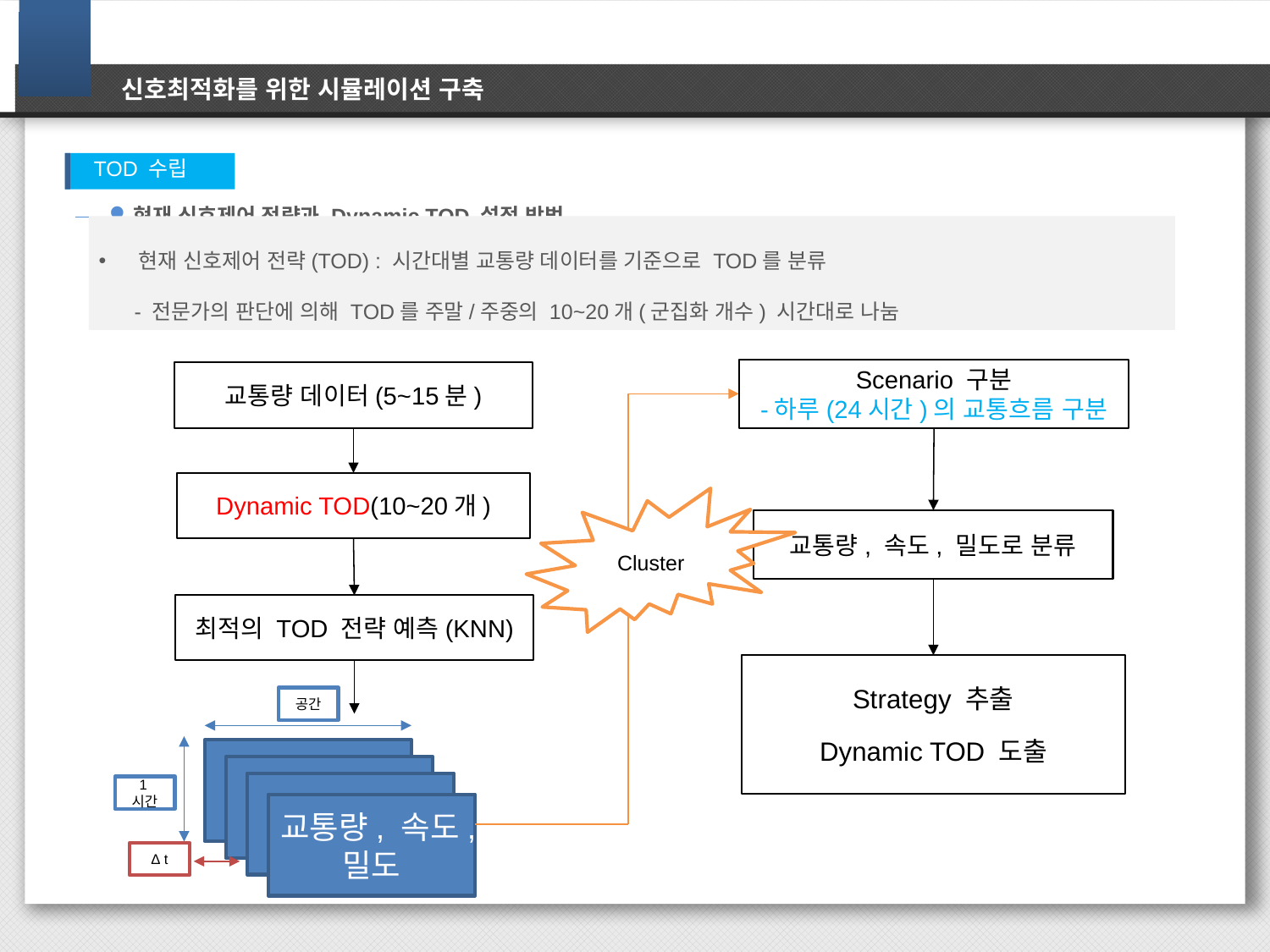

# 신호최적화를 위한 시뮬레이션 구축
TOD 수립

현재 신호제어 전략과 Dynamic TOD 설정 방법
현재 신호제어 전략(TOD) : 시간대별 교통량 데이터를 기준으로 TOD를 분류
      - 전문가의 판단에 의해 TOD를 주말/주중의 10~20개(군집화 개수) 시간대로 나눔
Scenario 구분
-하루(24시간)의 교통흐름 구분
교통량, 속도, 밀도로 분류
Strategy 추출

Dynamic TOD 도출
교통량 데이터(5~15분)
Dynamic TOD(10~20개)
최적의 TOD 전략 예측(KNN)
Cluster
공간

1시간
교통량, 속도,
밀도
∆ t